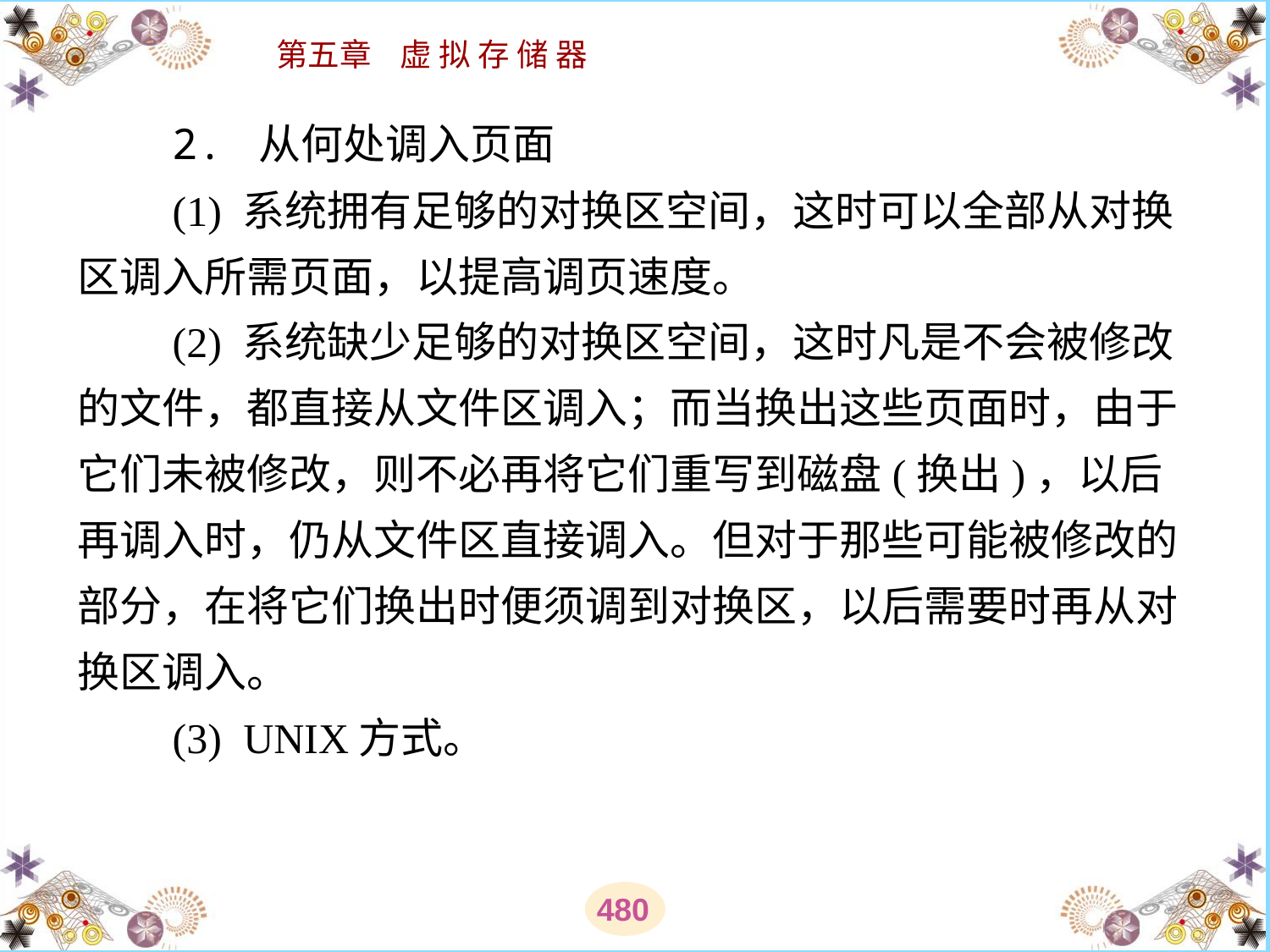

# 2. 从何处调入页面 　　(1) 系统拥有足够的对换区空间，这时可以全部从对换区调入所需页面，以提高调页速度。 　　(2) 系统缺少足够的对换区空间，这时凡是不会被修改的文件，都直接从文件区调入；而当换出这些页面时，由于它们未被修改，则不必再将它们重写到磁盘(换出)，以后再调入时，仍从文件区直接调入。但对于那些可能被修改的部分，在将它们换出时便须调到对换区，以后需要时再从对换区调入。 　　(3)  UNIX方式。